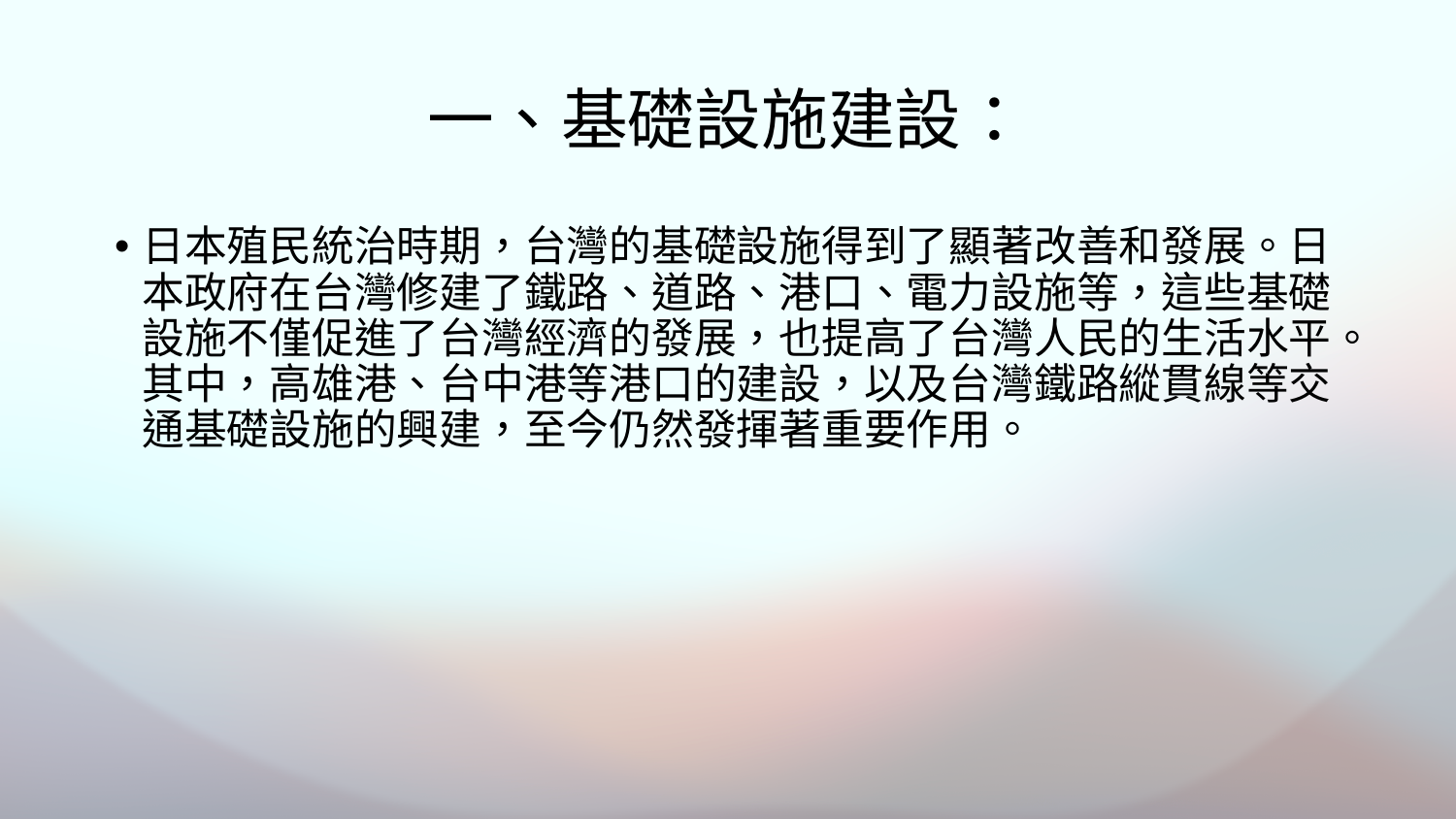

# 一、基礎設施建設：
日本殖民統治時期，台灣的基礎設施得到了顯著改善和發展。日本政府在台灣修建了鐵路、道路、港口、電力設施等，這些基礎設施不僅促進了台灣經濟的發展，也提高了台灣人民的生活水平。其中，高雄港、台中港等港口的建設，以及台灣鐵路縱貫線等交通基礎設施的興建，至今仍然發揮著重要作用。